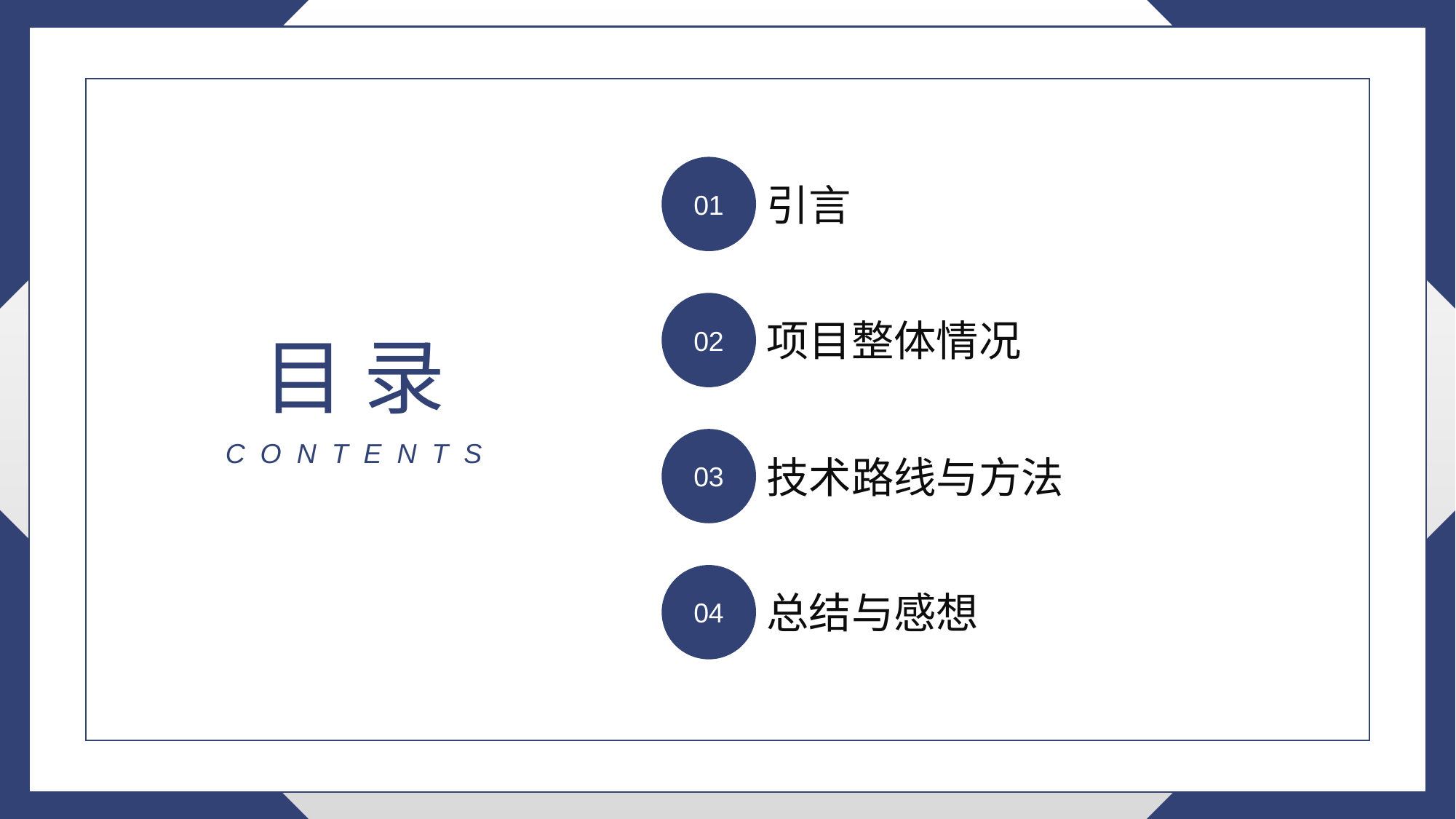

01
引言
02
项目整体情况
目 录
03
C  O  N  T  E  N  T  S
技术路线与方法

04
总结与感想